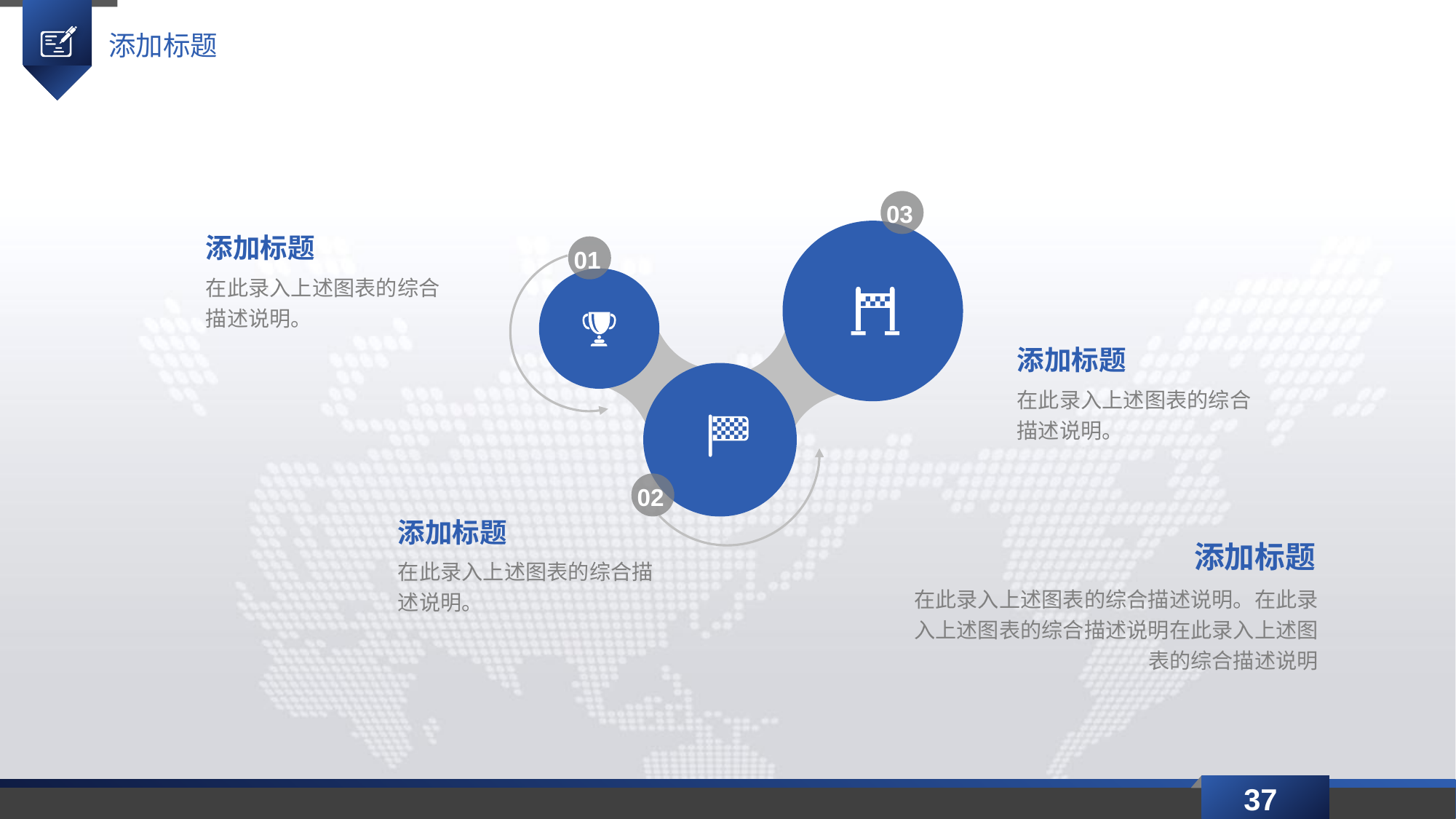

添加标题

03

添加标题

01

在此录入上述图表的综合描述说明。

添加标题

在此录入上述图表的综合描述说明。

02
添加标题
添加标题
在此录入上述图表的综合描述说明。
在此录入上述图表的综合描述说明。在此录入上述图表的综合描述说明在此录入上述图表的综合描述说明

37

延时符